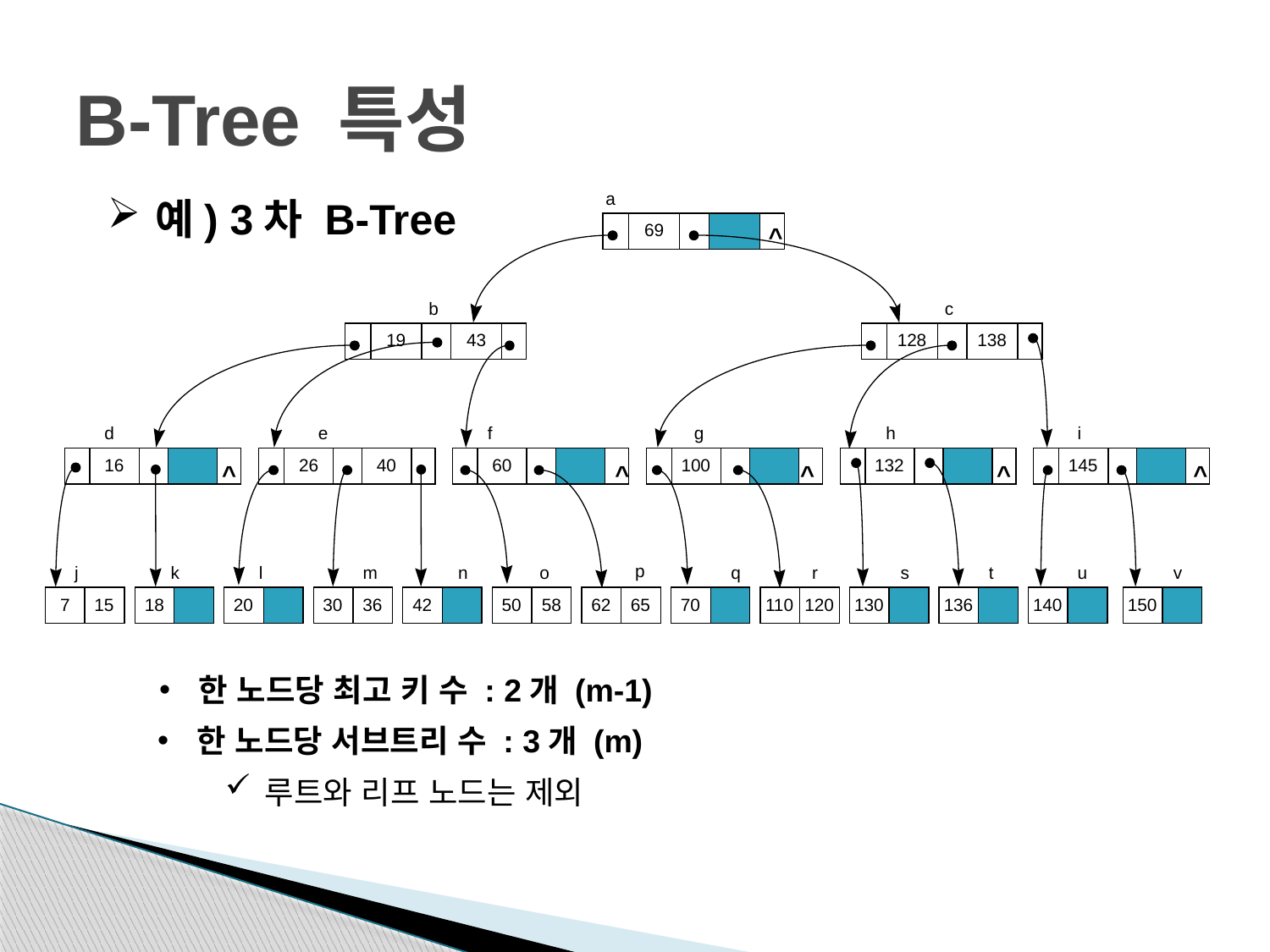

# B-Tree 특성

a

^
69

b
c

19
43
128
138

d
e
f
g
h
i

^
^
^
^
^
16
26
40
60
100
132
145

p
j
k
l
m
n
o
q
r
s
t
u
v

7
15
18
20
30
36
42
50
58
62
65
70
110
120
130
136
140
150
예) 3차 B-Tree
한 노드당 최고 키 수 : 2개 (m-1)
한 노드당 서브트리 수 : 3개 (m)
루트와 리프 노드는 제외